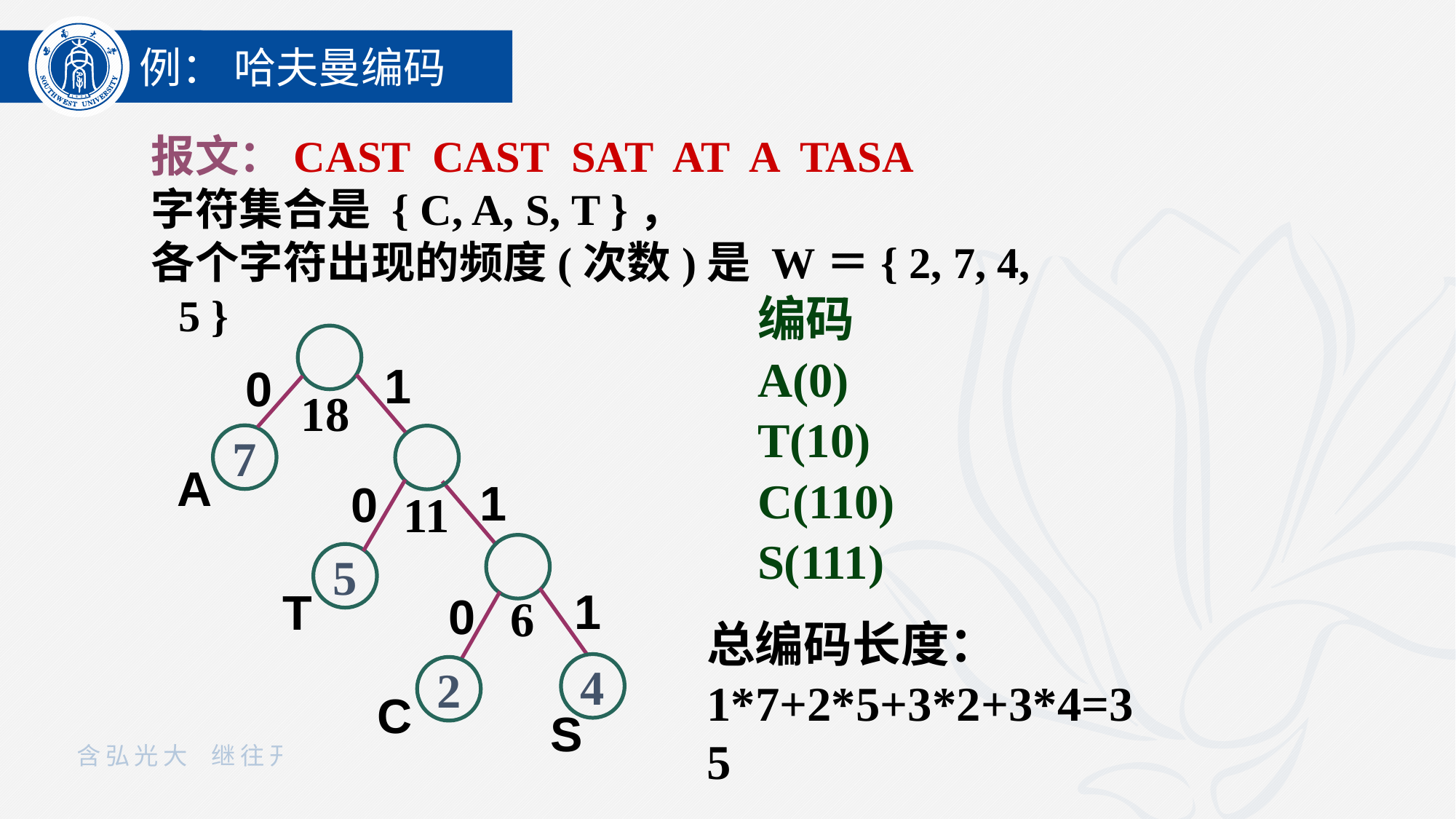

例： 哈夫曼编码
报文：CAST  CAST  SAT  AT  A  TASA
字符集合是 { C, A, S, T }，
各个字符出现的频度(次数)是 W＝{ 2, 7, 4, 5 }
编码
A(0)
T(10)
C(110)
S(111)

1
0

7
A

1

0

5

1
T

0
4
2
C
S
18
11
6
总编码长度：1*7+2*5+3*2+3*4=35